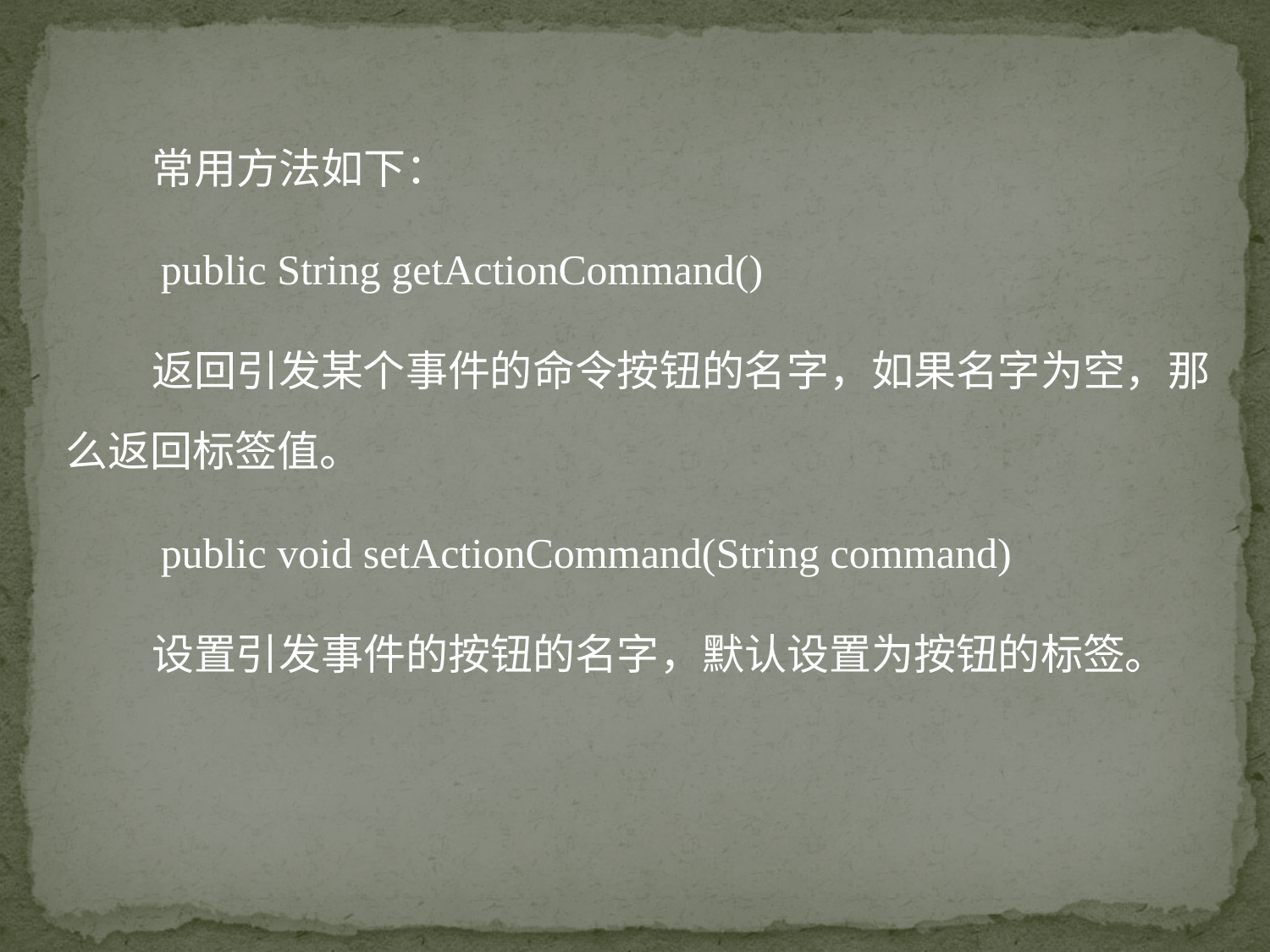

常用方法如下：
         public String getActionCommand()
        返回引发某个事件的命令按钮的名字，如果名字为空，那么返回标签值。
         public void setActionCommand(String command)
        设置引发事件的按钮的名字，默认设置为按钮的标签。